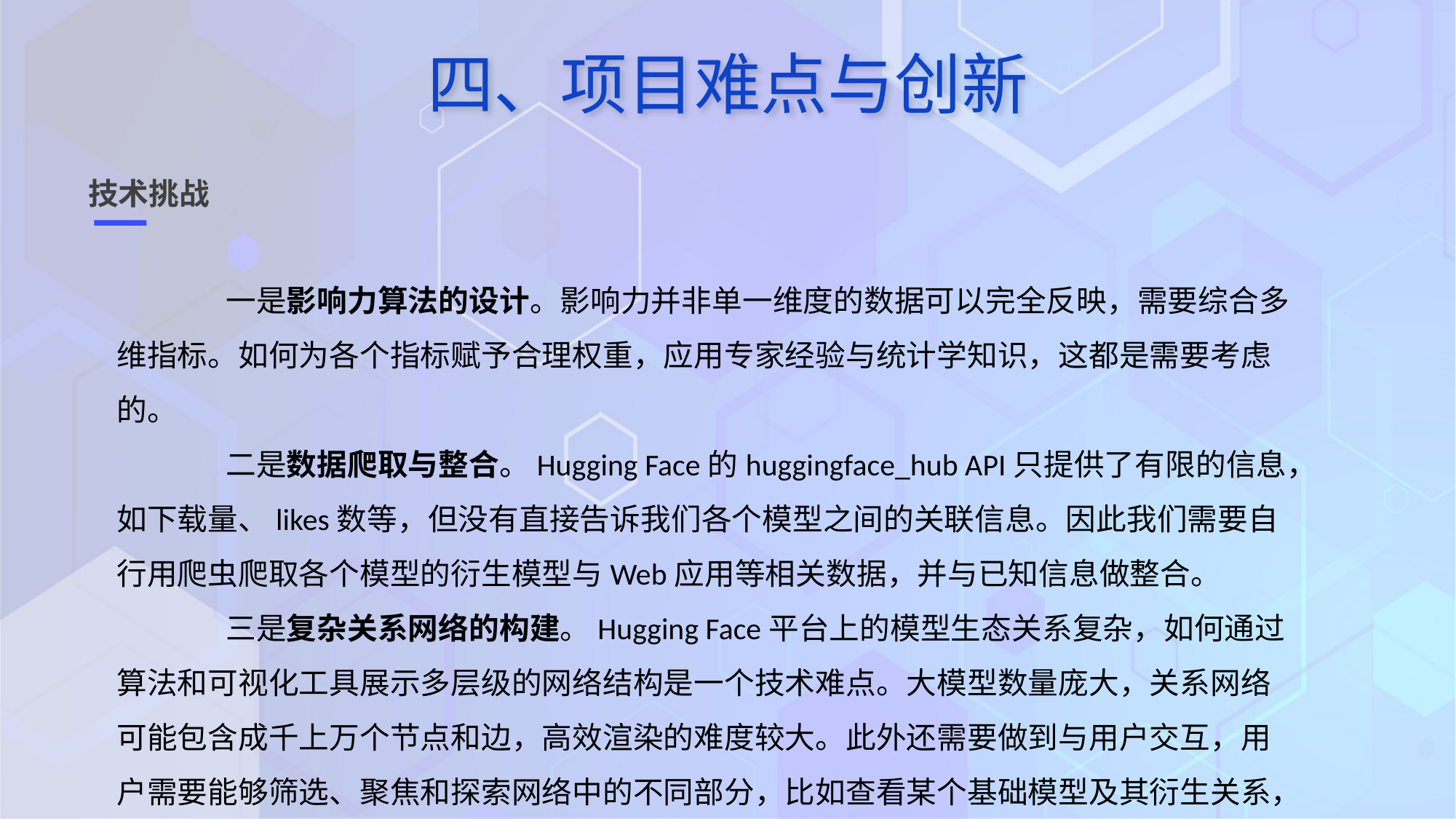

四、项目难点与创新
技术挑战

	一是影响力算法的设计。影响力并非单一维度的数据可以完全反映，需要综合多维指标。如何为各个指标赋予合理权重，应用专家经验与统计学知识，这都是需要考虑的。
	二是数据爬取与整合。Hugging Face的huggingface_hub API只提供了有限的信息，如下载量、likes数等，但没有直接告诉我们各个模型之间的关联信息。因此我们需要自行用爬虫爬取各个模型的衍生模型与Web应用等相关数据，并与已知信息做整合。
	三是复杂关系网络的构建。Hugging Face平台上的模型生态关系复杂，如何通过算法和可视化工具展示多层级的网络结构是一个技术难点。大模型数量庞大，关系网络可能包含成千上万个节点和边，高效渲染的难度较大。此外还需要做到与用户交互，用户需要能够筛选、聚焦和探索网络中的不同部分，比如查看某个基础模型及其衍生关系，动态查看特定指标等。